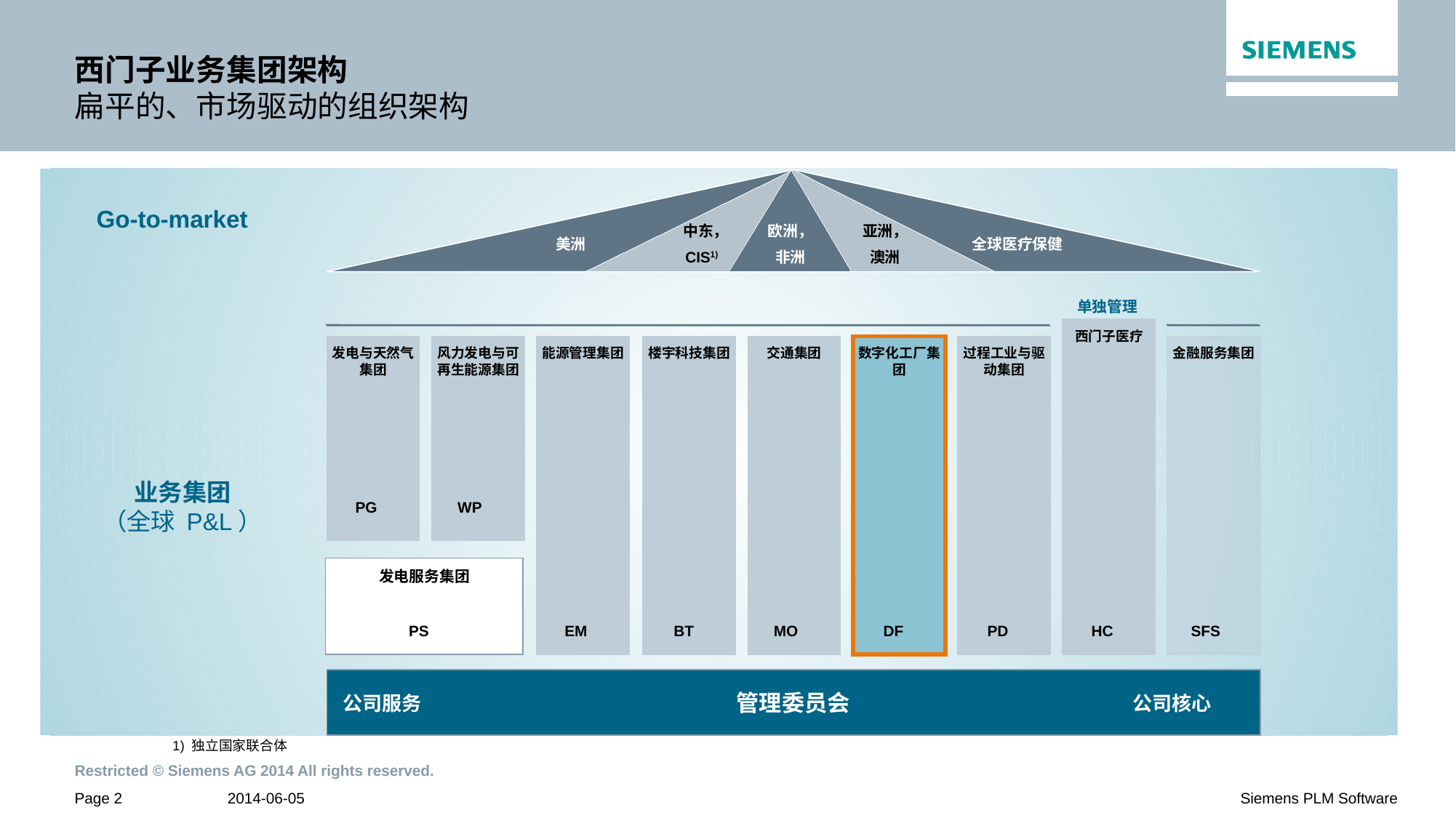

# 西门子业务集团架构 扁平的、市场驱动的组织架构

Market

中东，
CIS1)
欧洲，
非洲
亚洲，
澳洲
美洲
全球医疗保健
Go-to-market
单独管理
西门子医疗

能源管理集团

楼宇科技集团

交通集团

数字化工厂集团

过程工业与驱动集团

金融服务集团

发电与天然气集团

风力发电与可再生能源集团
业务集团
（全球 P&L）
PG
WP
发电服务集团
PS
EM
BT
MO
DF
PD
HC
SFS
管理委员会
公司服务
公司核心
1) 独立国家联合体